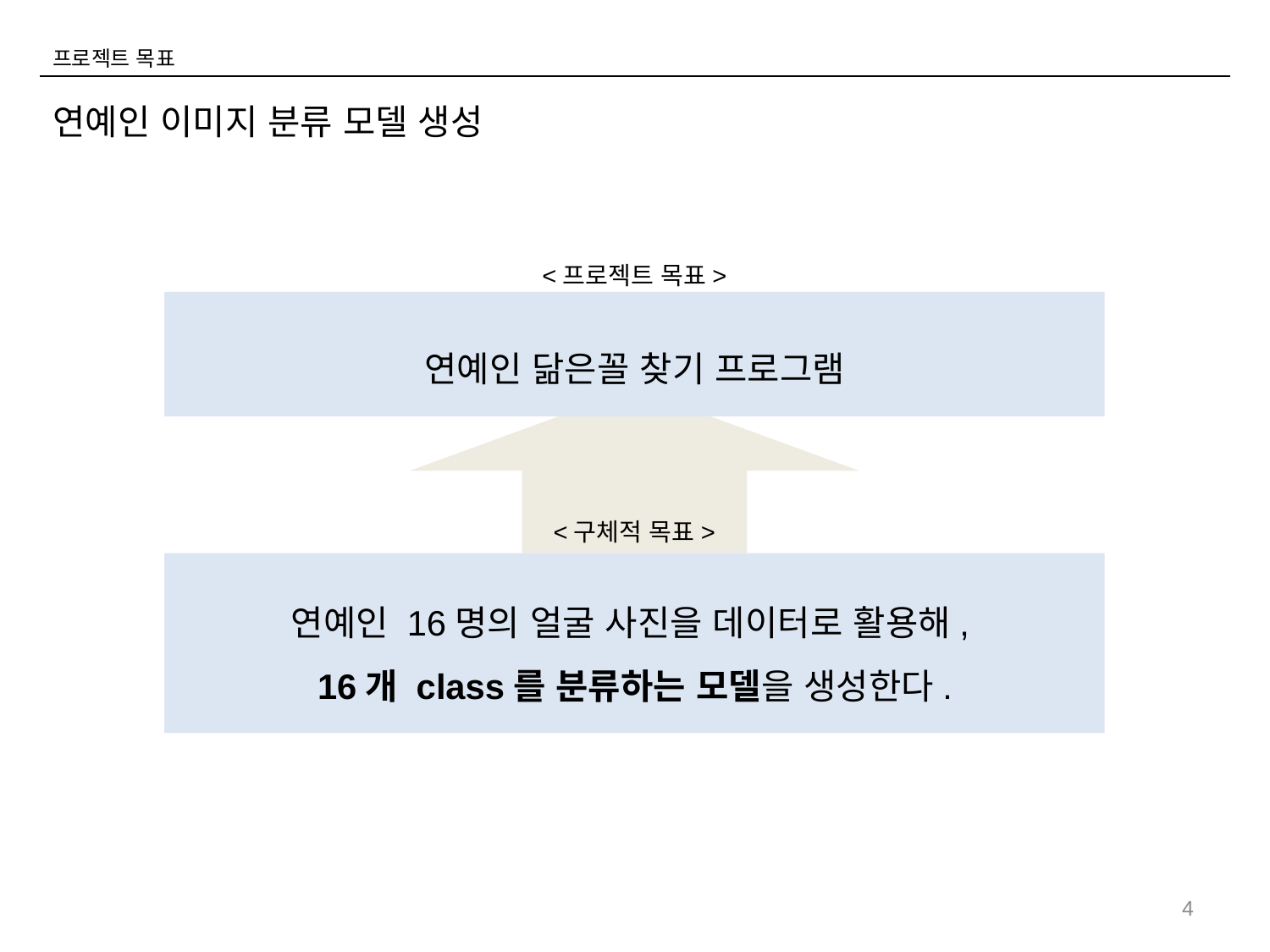

프로젝트 목표
연예인 이미지 분류 모델 생성
<프로젝트 목표>

연예인 닮은꼴 찾기 프로그램

<구체적 목표>

연예인 16명의 얼굴 사진을 데이터로 활용해,
16개 class를 분류하는 모델을 생성한다.
4